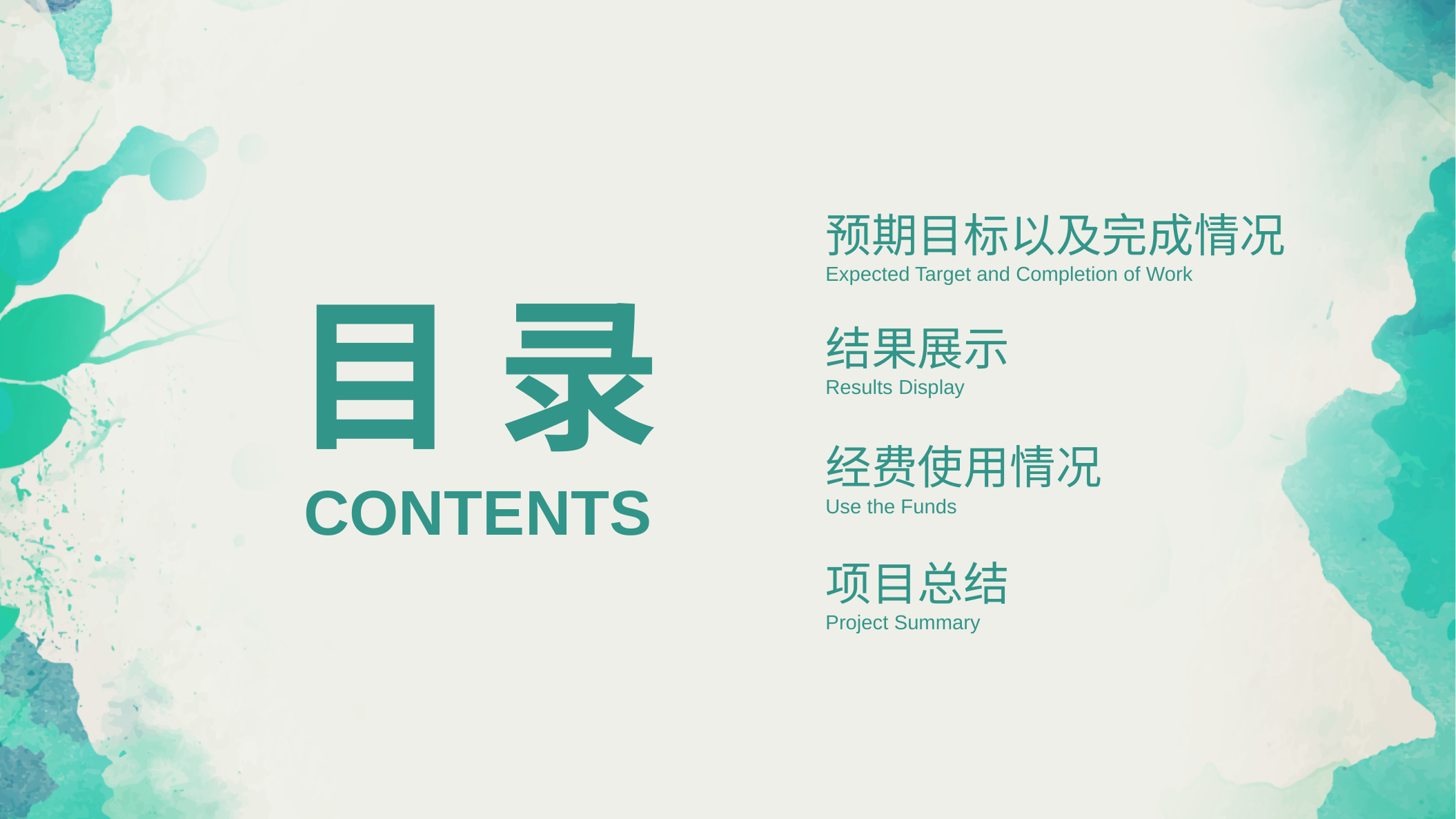

预期目标以及完成情况
Expected Target and Completion of Work
目 录
结果展示
Results Display
经费使用情况
Use the Funds
CONTENTS
项目总结
Project Summary